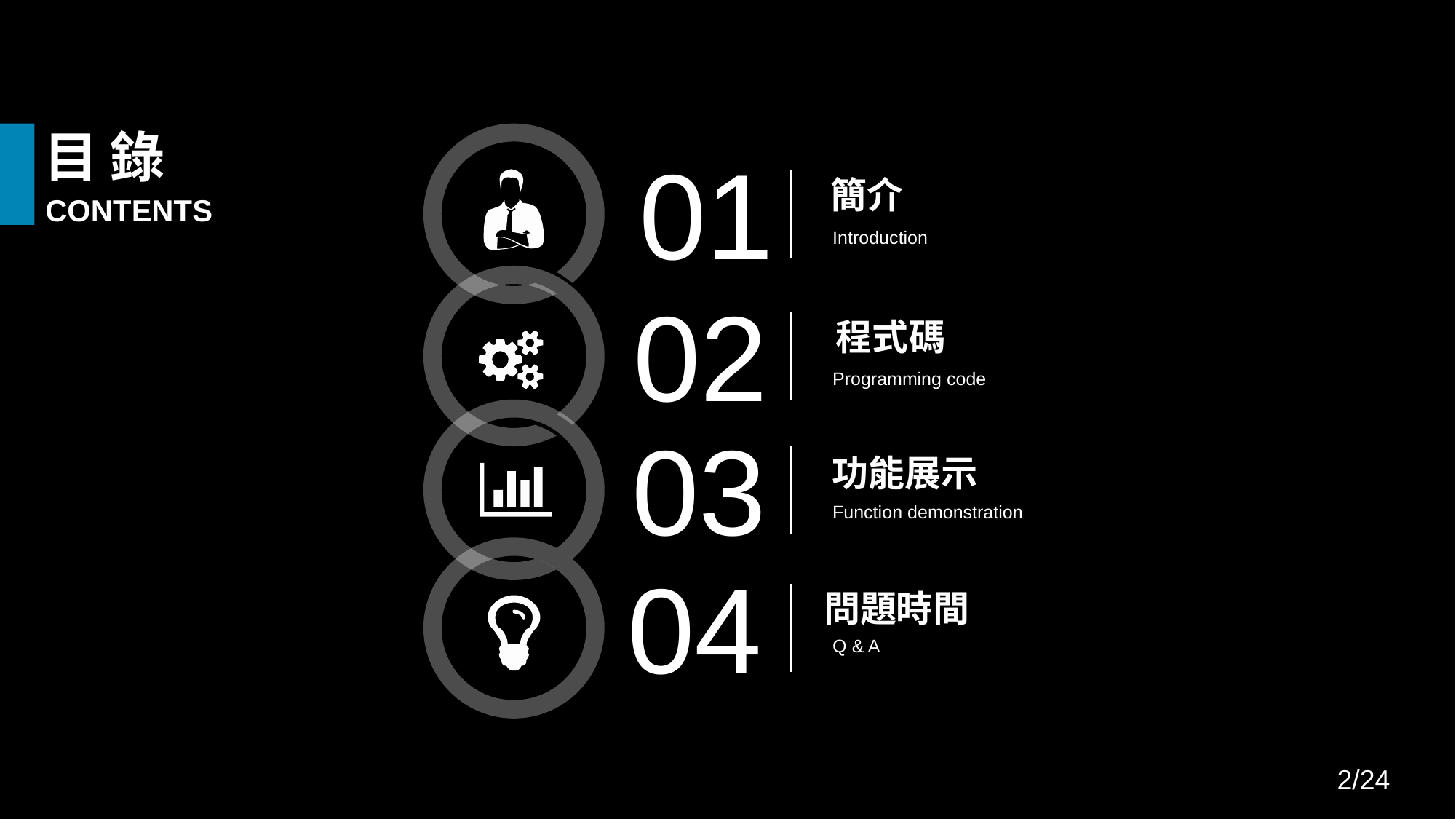

目 錄

01

簡介
Introduction
CONTENTS

02
程式碼
Programming code

04
問題時間
Q & A

03
功能展示
Function demonstration

2/24